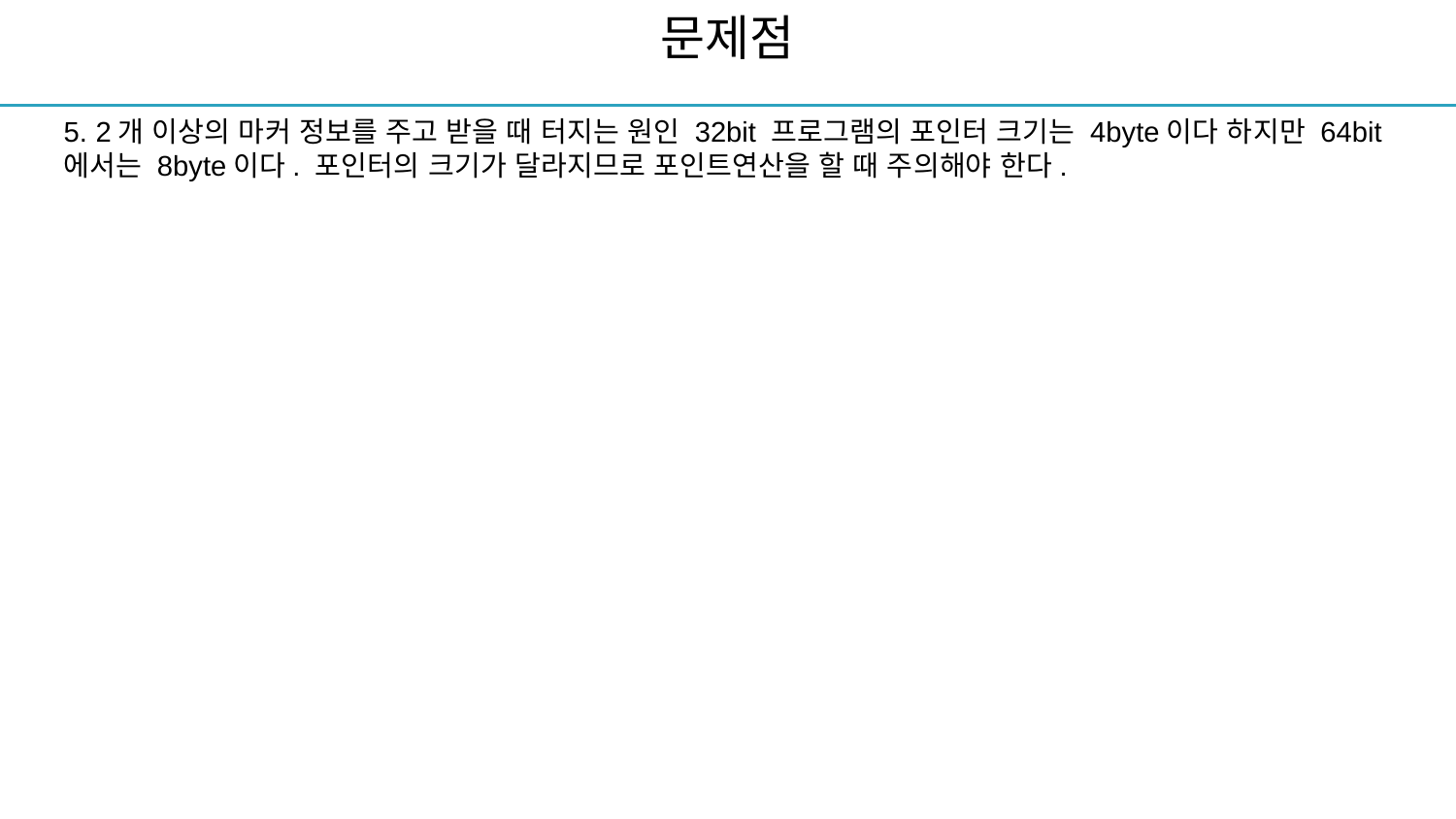

문제점
5. 2개 이상의 마커 정보를 주고 받을 때 터지는 원인 32bit 프로그램의 포인터 크기는 4byte이다 하지만 64bit에서는 8byte이다. 포인터의 크기가 달라지므로 포인트연산을 할 때 주의해야 한다.